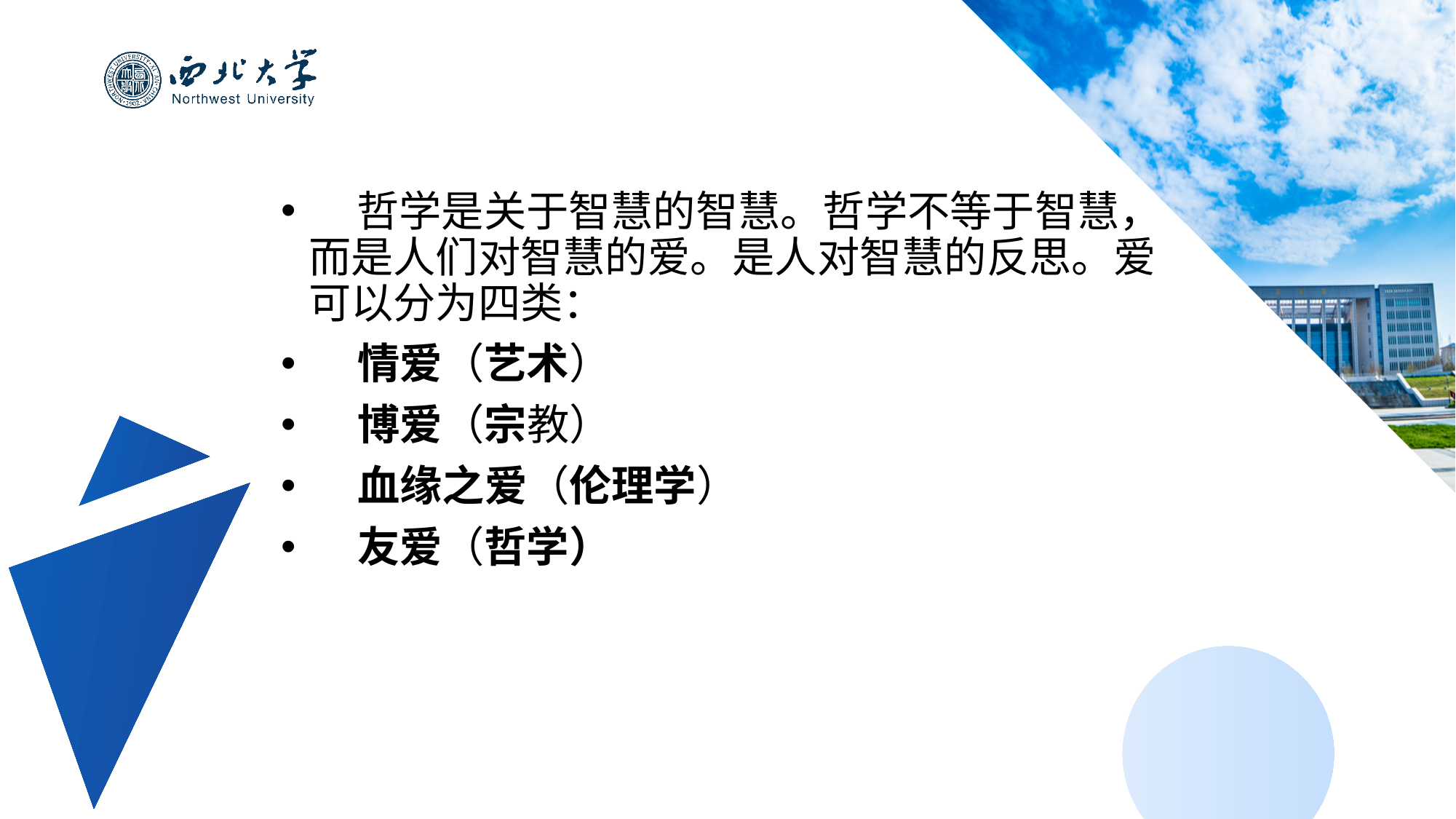

哲学是关于智慧的智慧。哲学不等于智慧，而是人们对智慧的爱。是人对智慧的反思。爱可以分为四类：
    情爱（艺术）
    博爱（宗教）
    血缘之爱（伦理学）
    友爱（哲学）